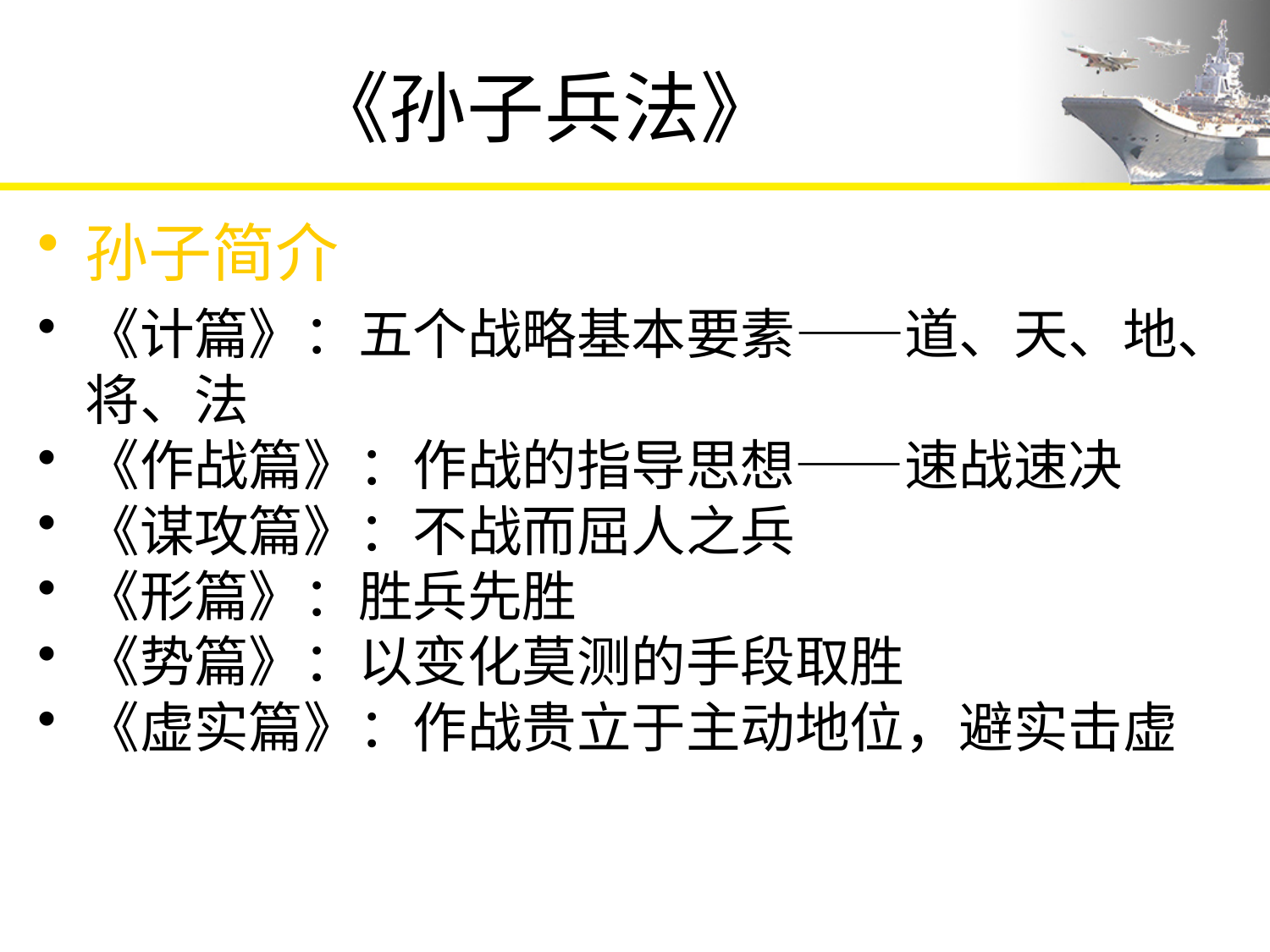

# 《孙子兵法》
孙子简介
《计篇》：五个战略基本要素——道、天、地、将、法
《作战篇》：作战的指导思想——速战速决
《谋攻篇》：不战而屈人之兵
《形篇》：胜兵先胜
《势篇》：以变化莫测的手段取胜
《虚实篇》：作战贵立于主动地位，避实击虚